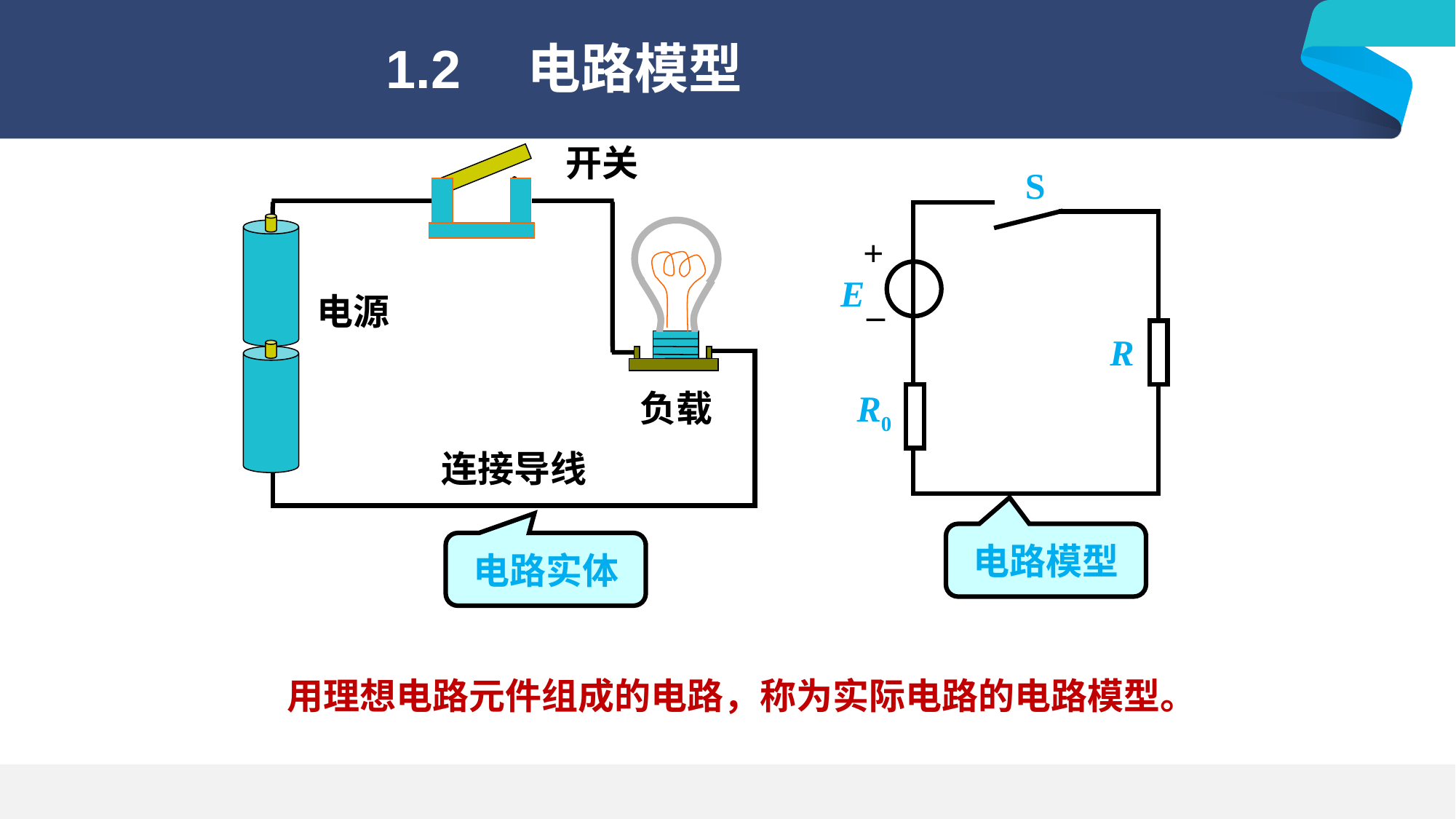

1.2　电路模型
开关
S

+

–
E
R

R0

电源

负载
连接导线
电路模型
电路实体
　　用理想电路元件组成的电路，称为实际电路的电路模型。